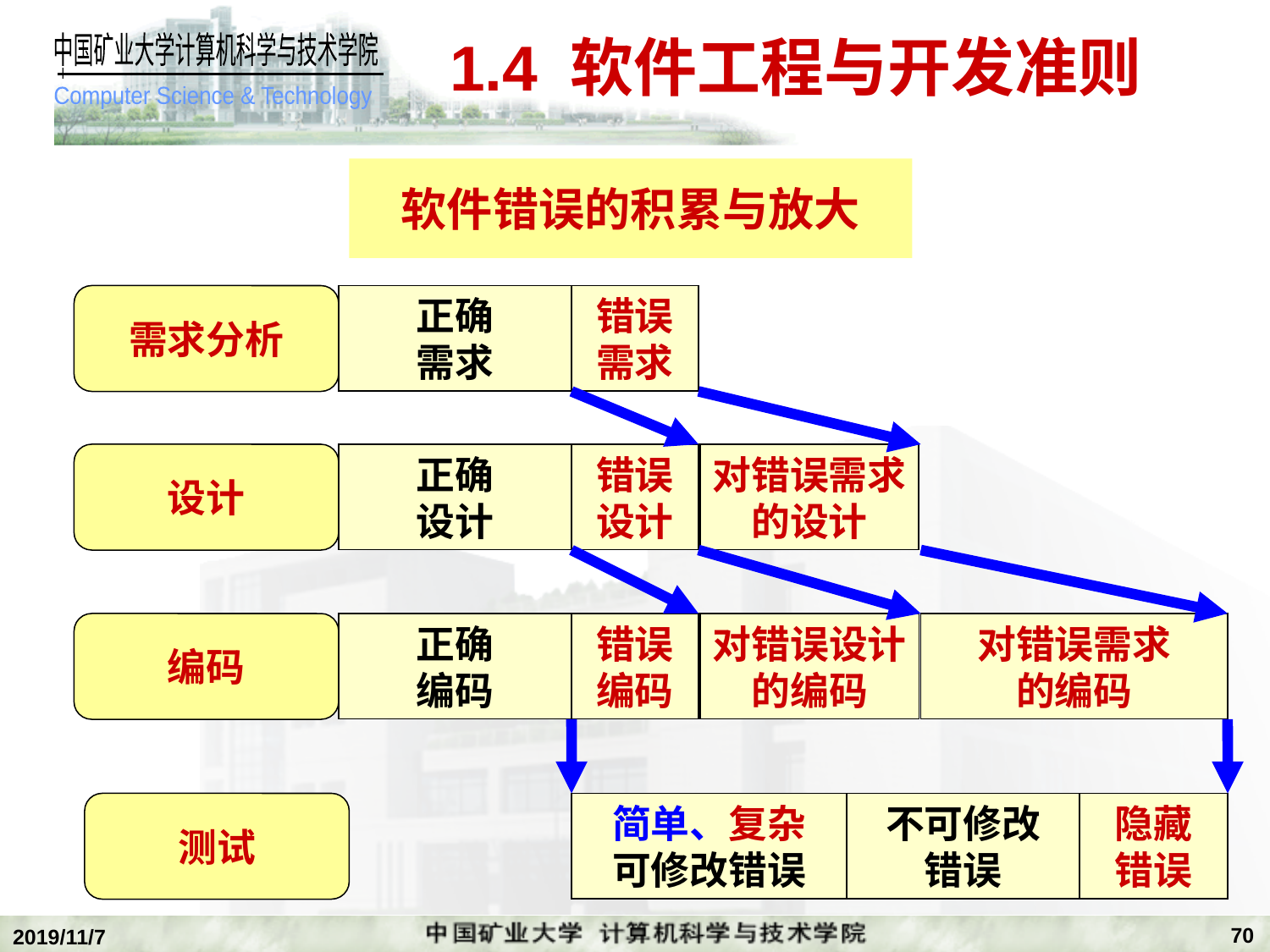

# 1.4 软件工程与开发准则
软件错误的积累与放大
需求分析
正确
需求
错误
需求

设计
正确
设计
错误
设计
对错误需求
的设计

编码
正确
编码
错误
编码
对错误设计
的编码
对错误需求
的编码

测试
简单、复杂
可修改错误
不可修改
错误
隐藏
错误
70
2019/11/7